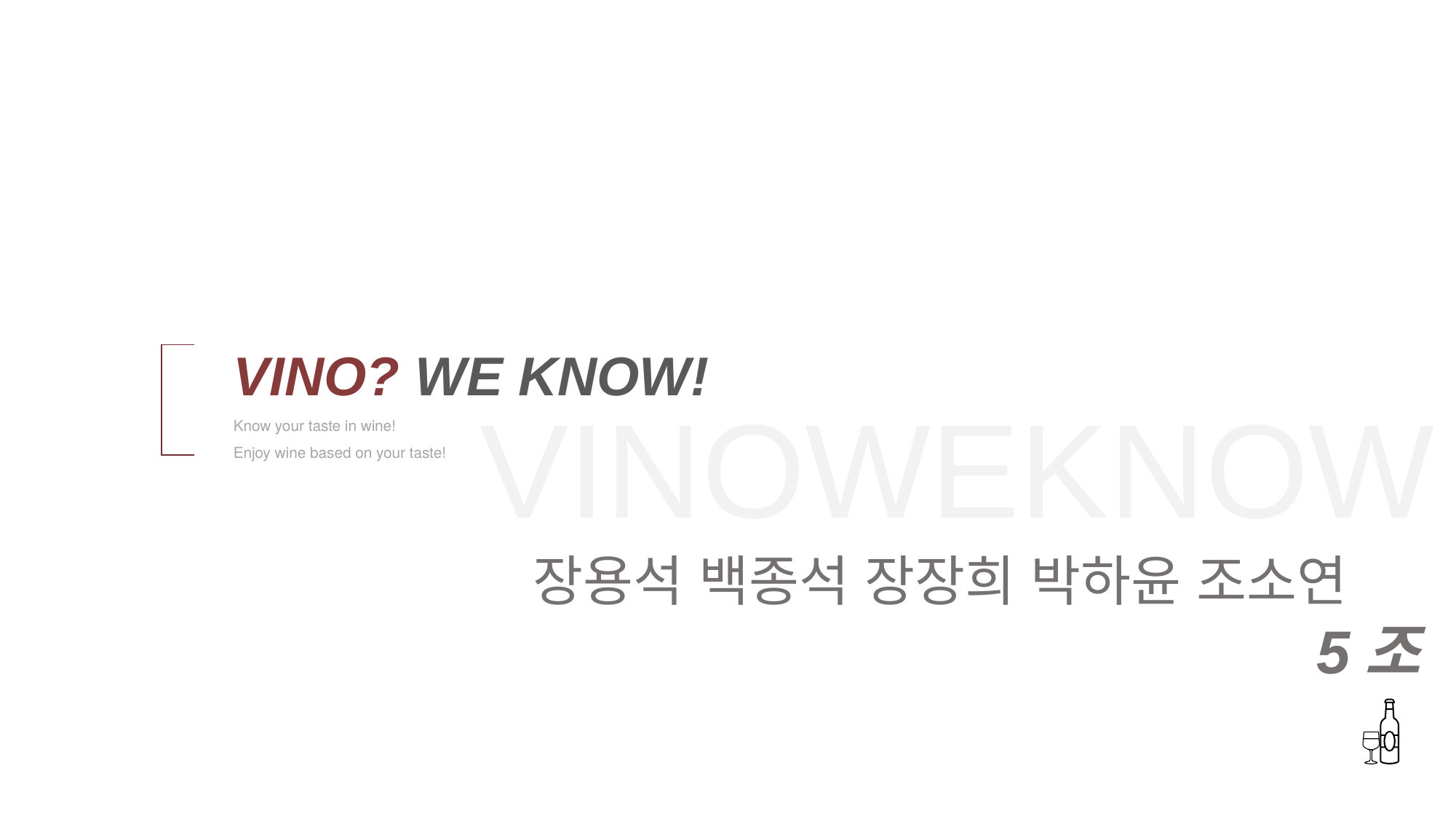

VINO? WE KNOW!
Know your taste in wine!
Enjoy wine based on your taste!

VINOWEKNOW
장용석 백종석 장장희 박하윤 조소연
5조